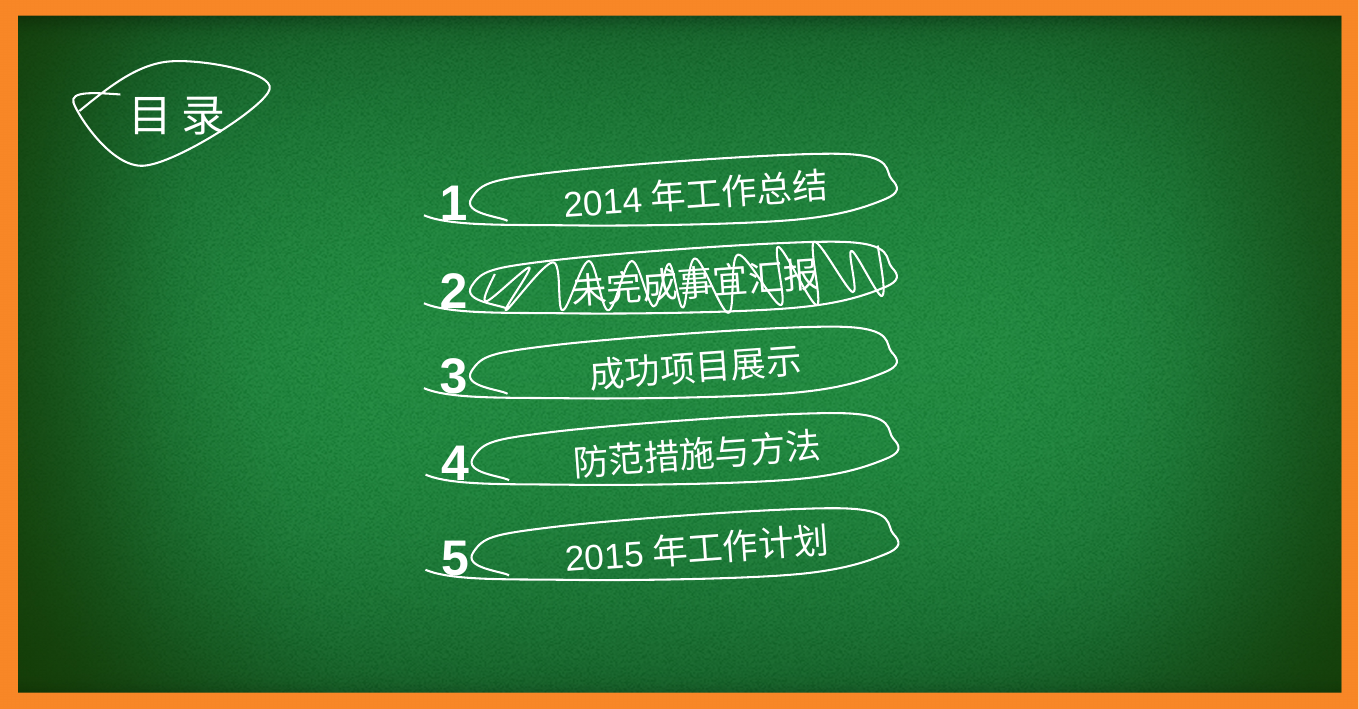

目 录

1
2014年工作总结

2
未完成事宜汇报

3
成功项目展示

4
防范措施与方法

5
2015年工作计划